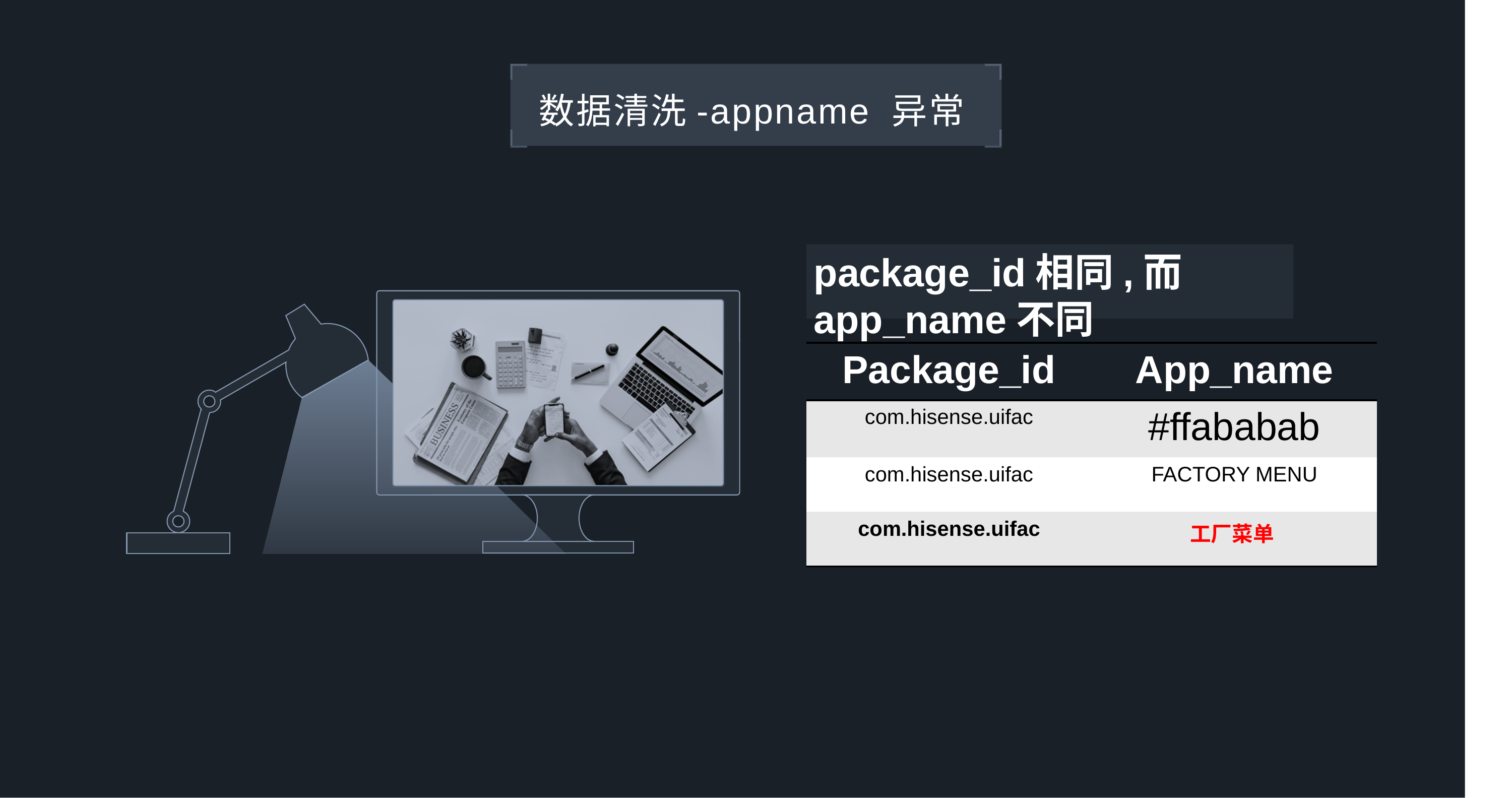

数据清洗-appname 异常
package_id相同,而app_name不同

| Package\_id | App\_name |
| --- | --- |
| com.hisense.uifac | #ffababab |
| com.hisense.uifac | FACTORY MENU |
| com.hisense.uifac | 工厂菜单 |